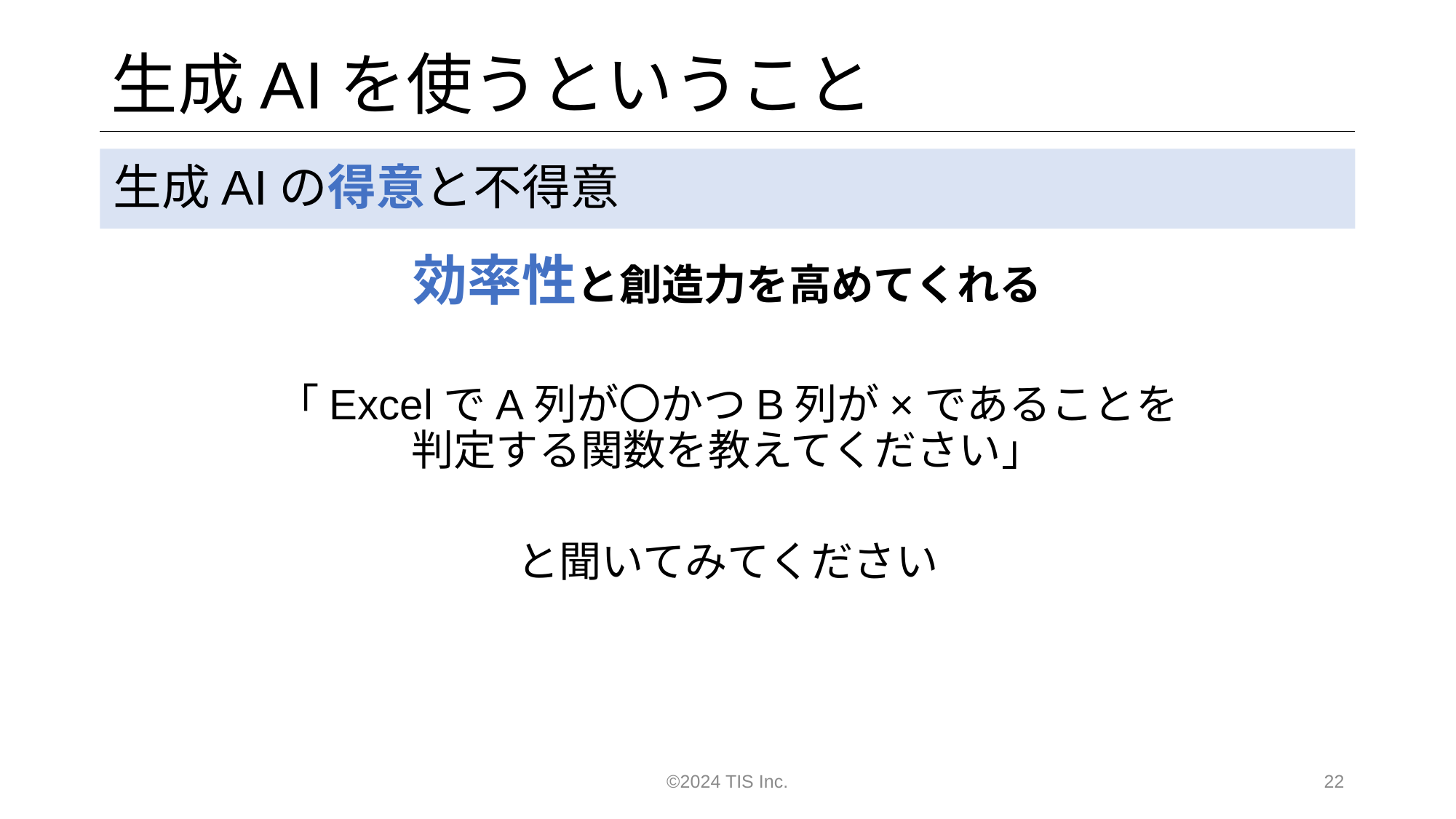

# 生成AIを使うということ
生成AIの得意と不得意
効率性と創造力を高めてくれる
「ExcelでA列が〇かつB列が×であることを
判定する関数を教えてください」
と聞いてみてください
©2024 TIS Inc.
22